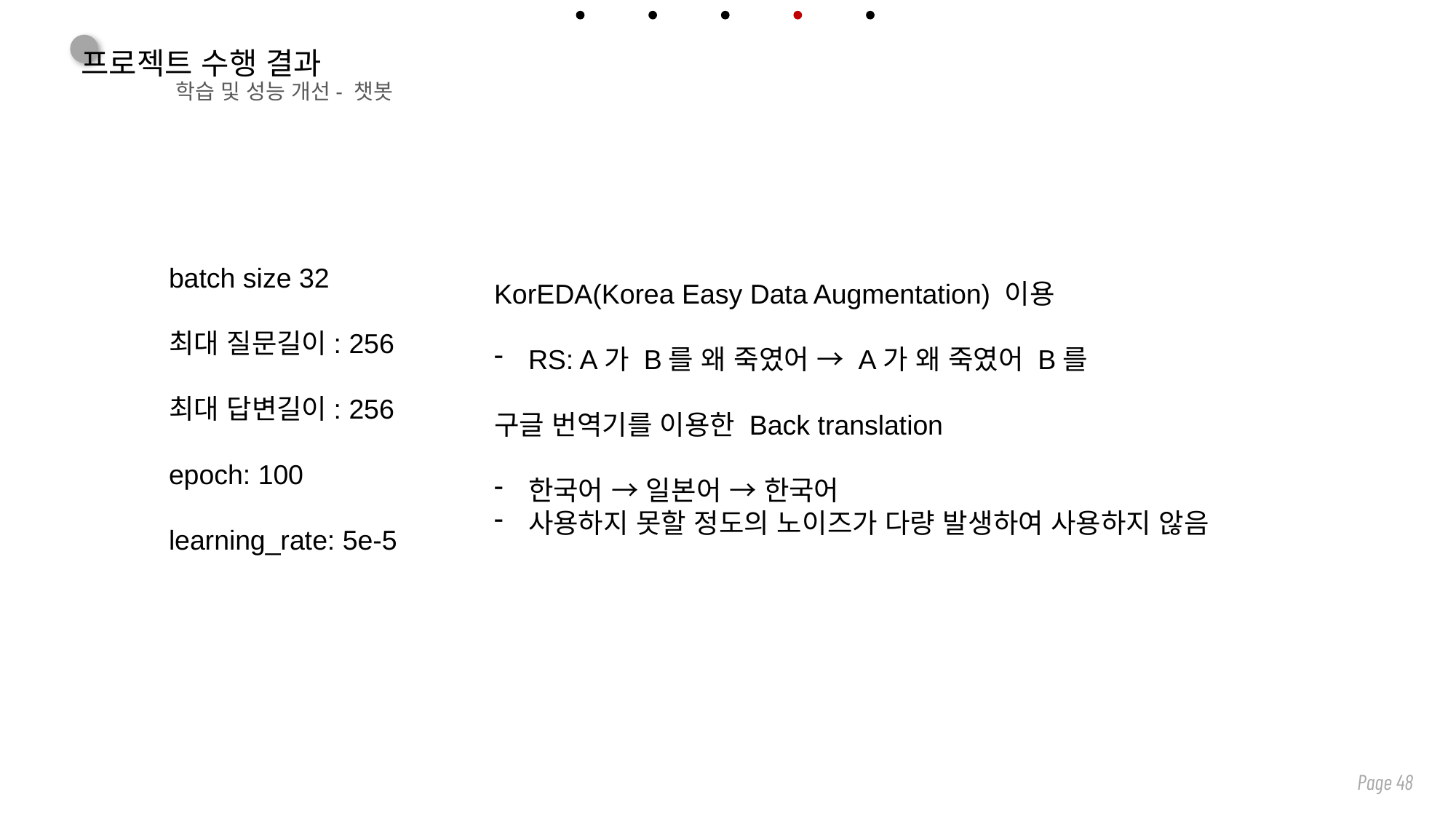

프로젝트 수행 결과
학습 및 성능 개선
- 챗봇
batch size 32

최대 질문길이: 256

최대 답변길이: 256

epoch: 100

learning_rate: 5e-5
KorEDA(Korea Easy Data Augmentation) 이용

RS: A가 B를 왜 죽였어 → A가 왜 죽였어 B를

구글 번역기를 이용한 Back translation

한국어 → 일본어 → 한국어
사용하지 못할 정도의 노이즈가 다량 발생하여 사용하지 않음
Page 48